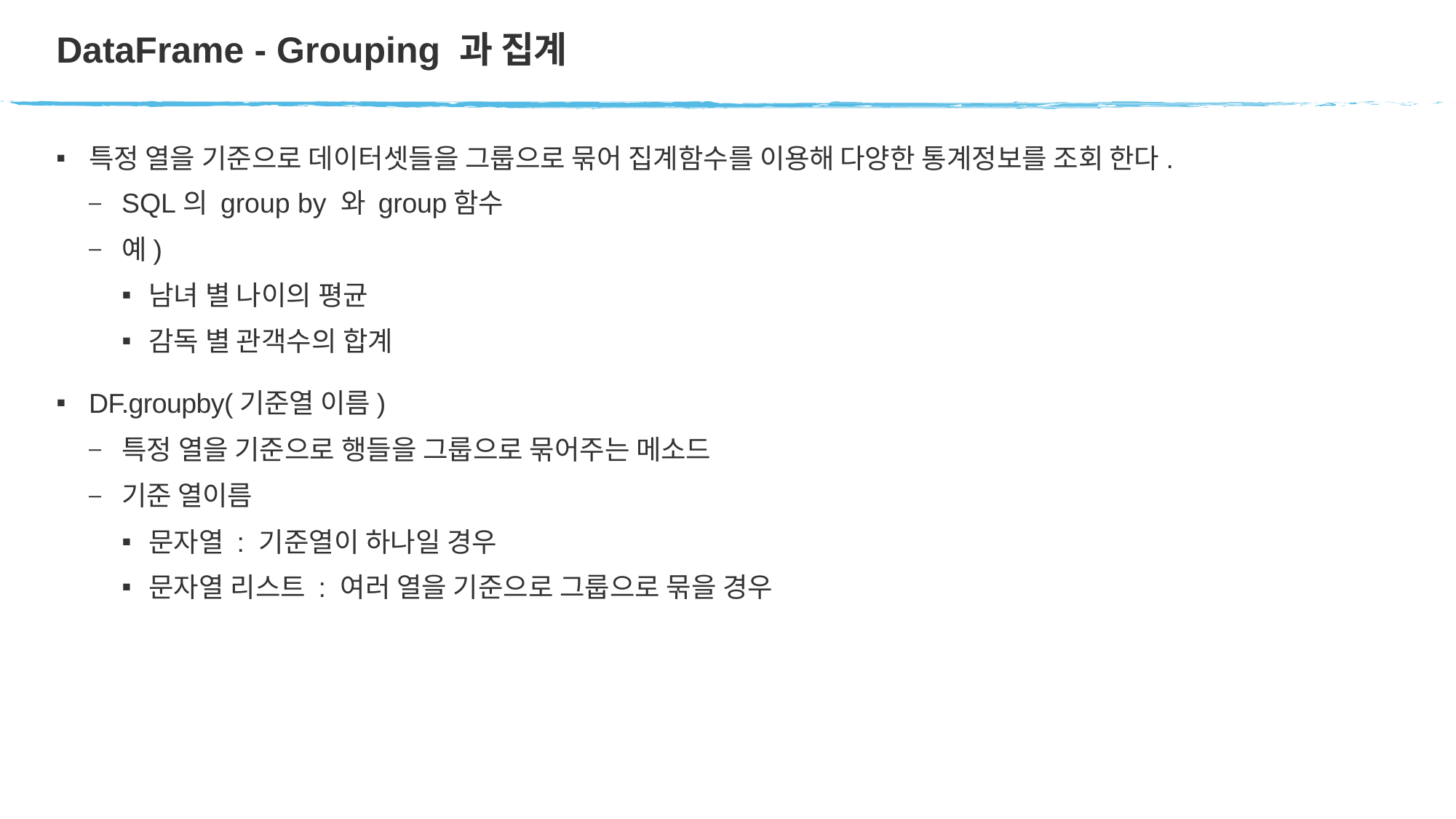

# DataFrame - Grouping 과 집계
특정 열을 기준으로 데이터셋들을 그룹으로 묶어 집계함수를 이용해 다양한 통계정보를 조회 한다.
SQL의 group by 와 group함수
예)
남녀 별 나이의 평균
감독 별 관객수의 합계
DF.groupby(기준열 이름)
특정 열을 기준으로 행들을 그룹으로 묶어주는 메소드
기준 열이름
문자열 : 기준열이 하나일 경우
문자열 리스트 : 여러 열을 기준으로 그룹으로 묶을 경우